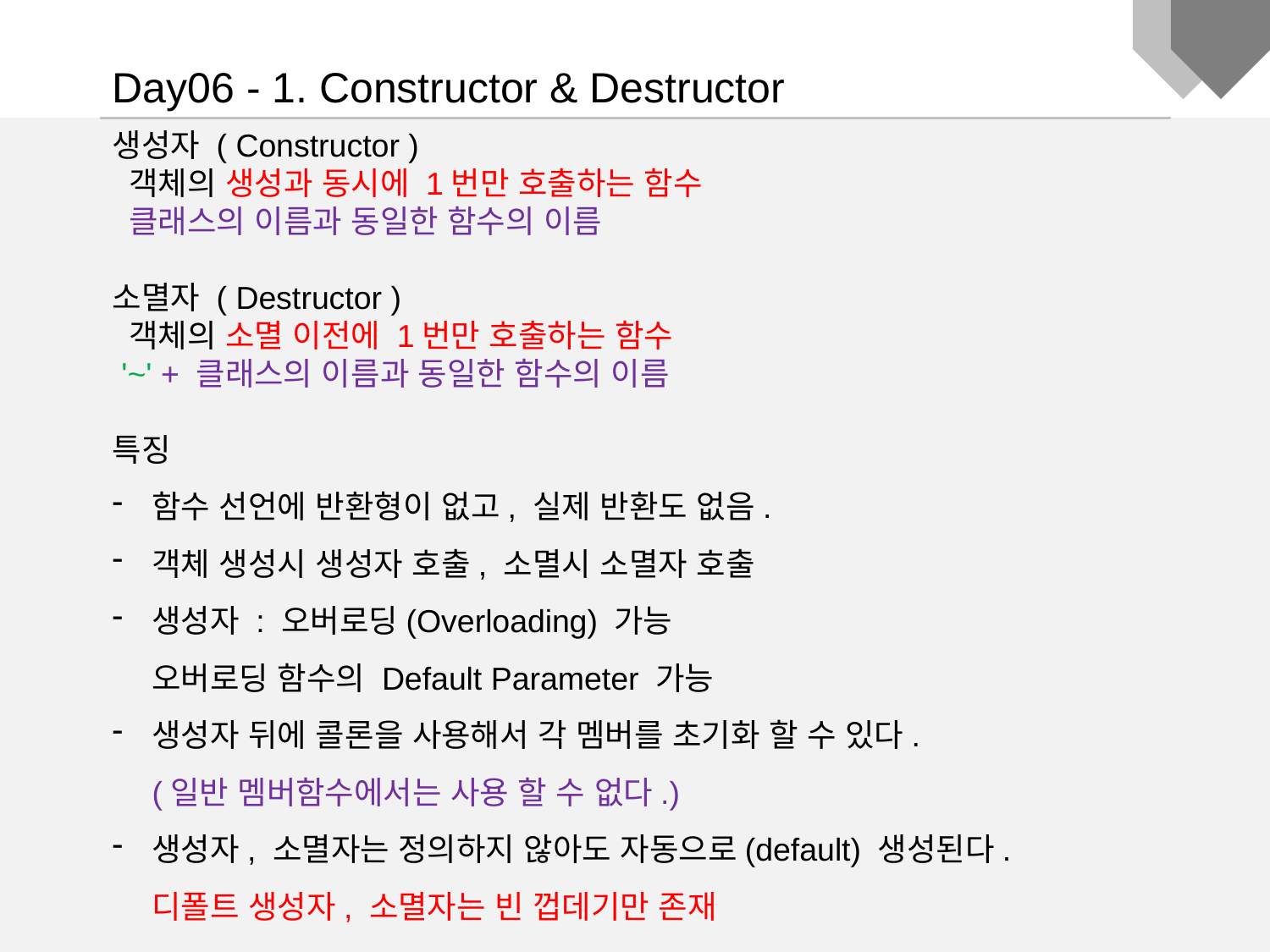

Day06 - 1. Constructor & Destructor
생성자 ( Constructor )
 객체의 생성과 동시에 1번만 호출하는 함수
 클래스의 이름과 동일한 함수의 이름

소멸자 ( Destructor )
 객체의 소멸 이전에 1번만 호출하는 함수
 '~' + 클래스의 이름과 동일한 함수의 이름

특징
함수 선언에 반환형이 없고, 실제 반환도 없음.
객체 생성시 생성자 호출, 소멸시 소멸자 호출
생성자 : 오버로딩(Overloading) 가능
오버로딩 함수의 Default Parameter 가능
생성자 뒤에 콜론을 사용해서 각 멤버를 초기화 할 수 있다.
(일반 멤버함수에서는 사용 할 수 없다.)
생성자, 소멸자는 정의하지 않아도 자동으로(default) 생성된다.
디폴트 생성자, 소멸자는 빈 껍데기만 존재